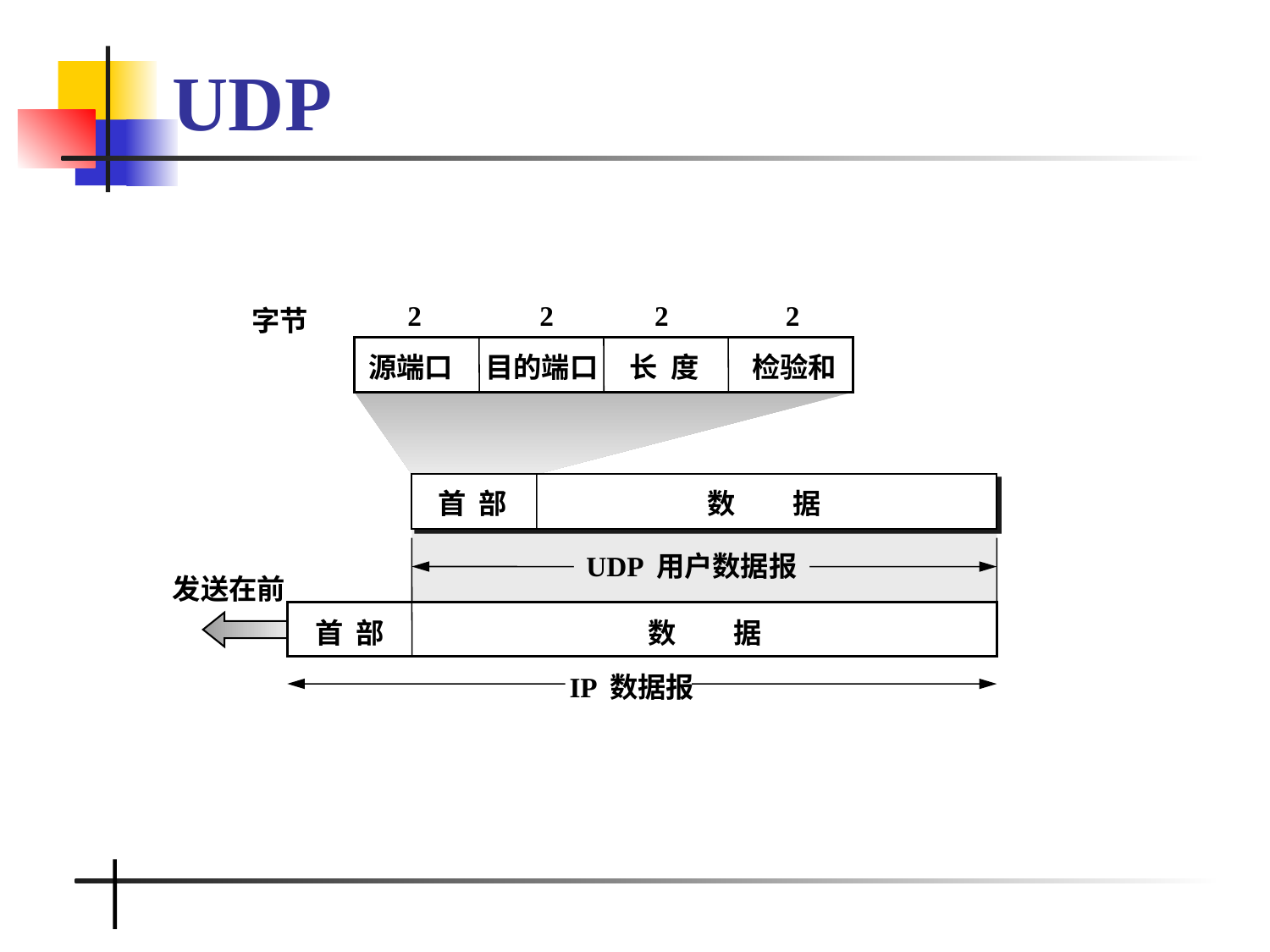

# UDP

2
2
2
2
字节

长  度
源端口
目的端口
检验和

首  部
数         据

UDP 用户数据报
发送在前

首  部
数         据

IP 数据报